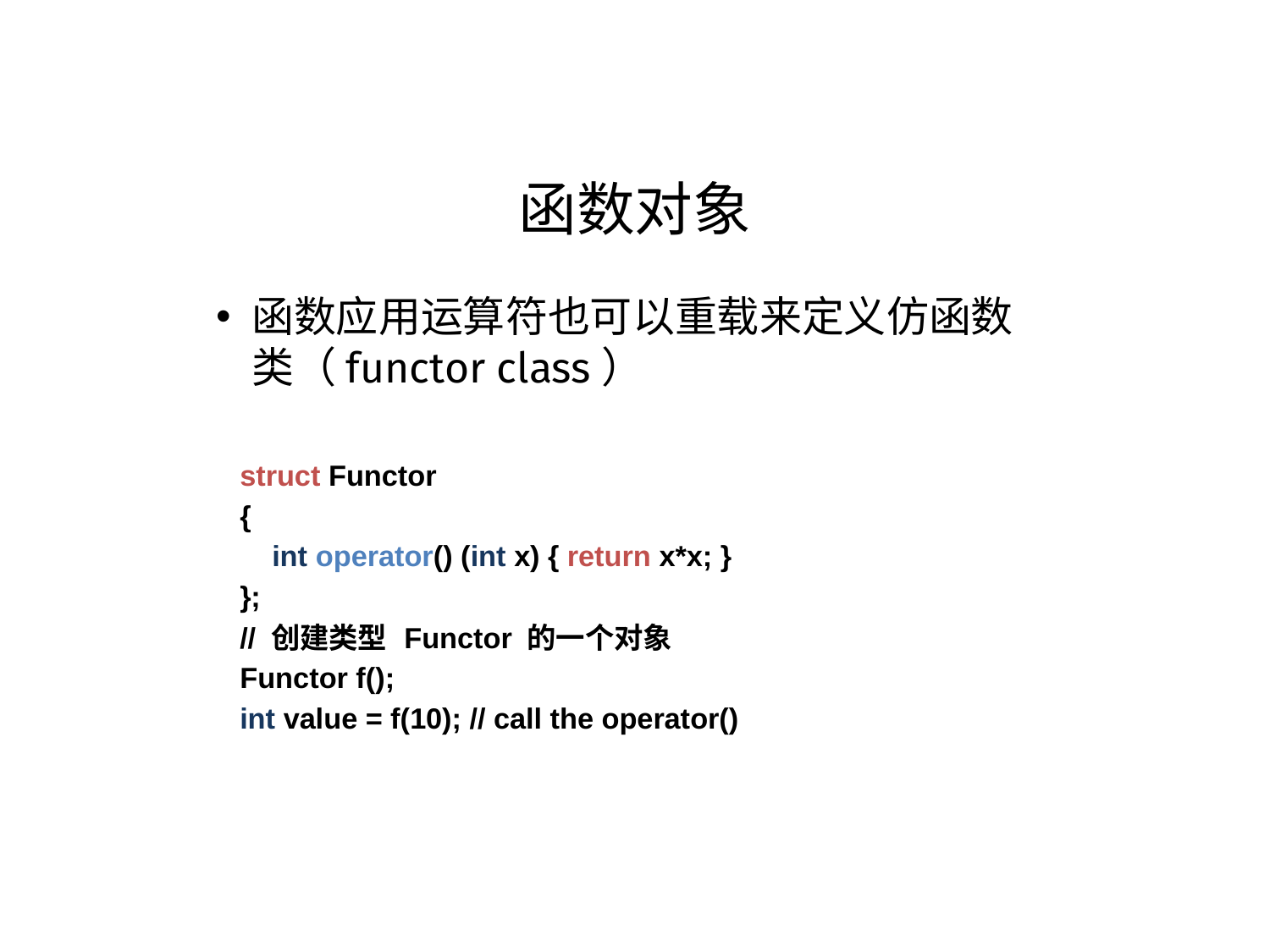

函数对象
函数应用运算符也可以重载来定义仿函数类（functor class）

   struct Functor
   {
       int operator() (int x) { return x*x; }
   };
   // 创建类型 Functor 的一个对象
   Functor f();
   int value = f(10); // call the operator()